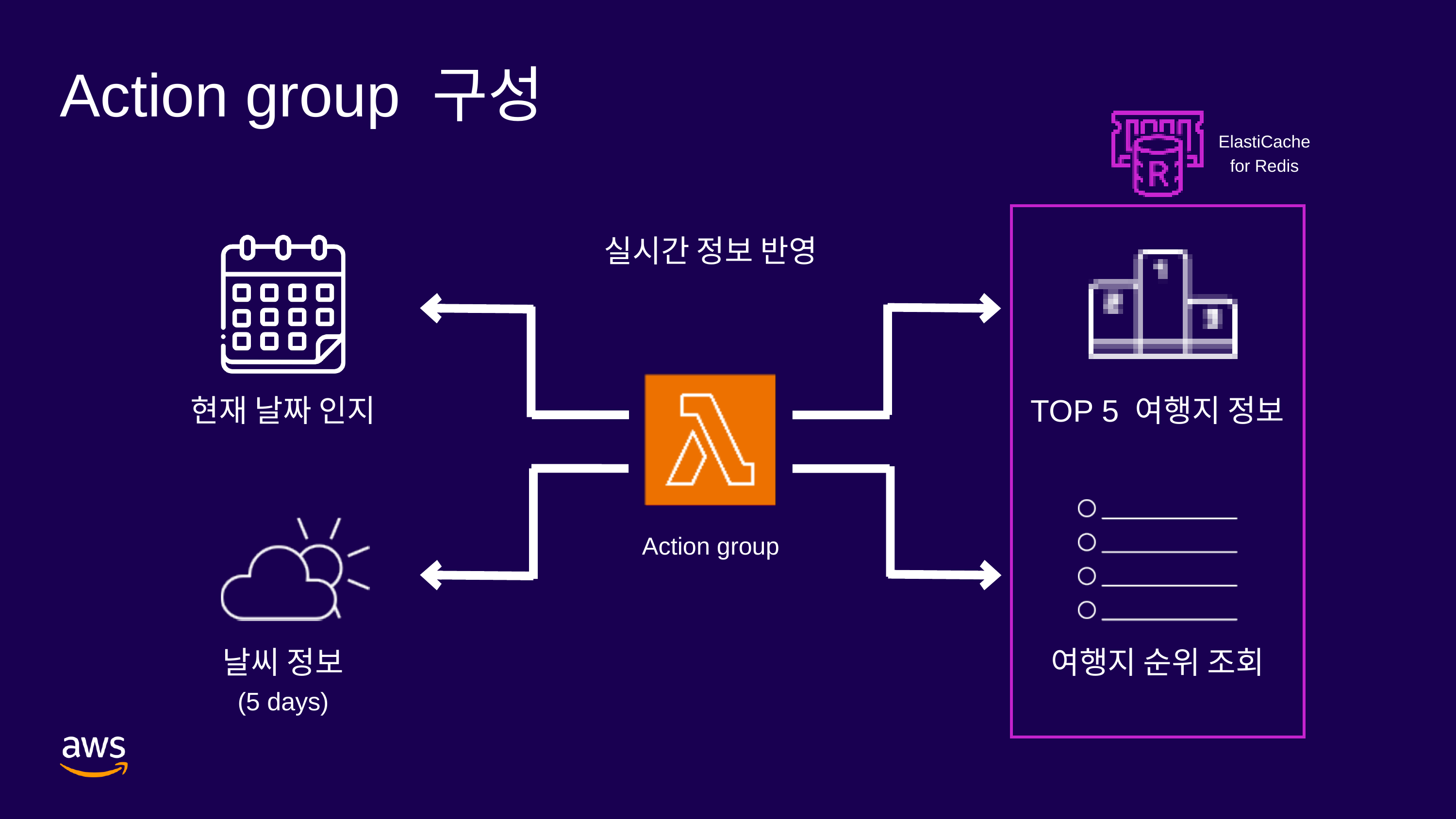

Action group 구성

ElastiCache
for Redis

실시간 정보 반영

Action group

현재 날짜 인지
TOP 5 여행지 정보

날씨 정보
(5 days)
여행지 순위 조회